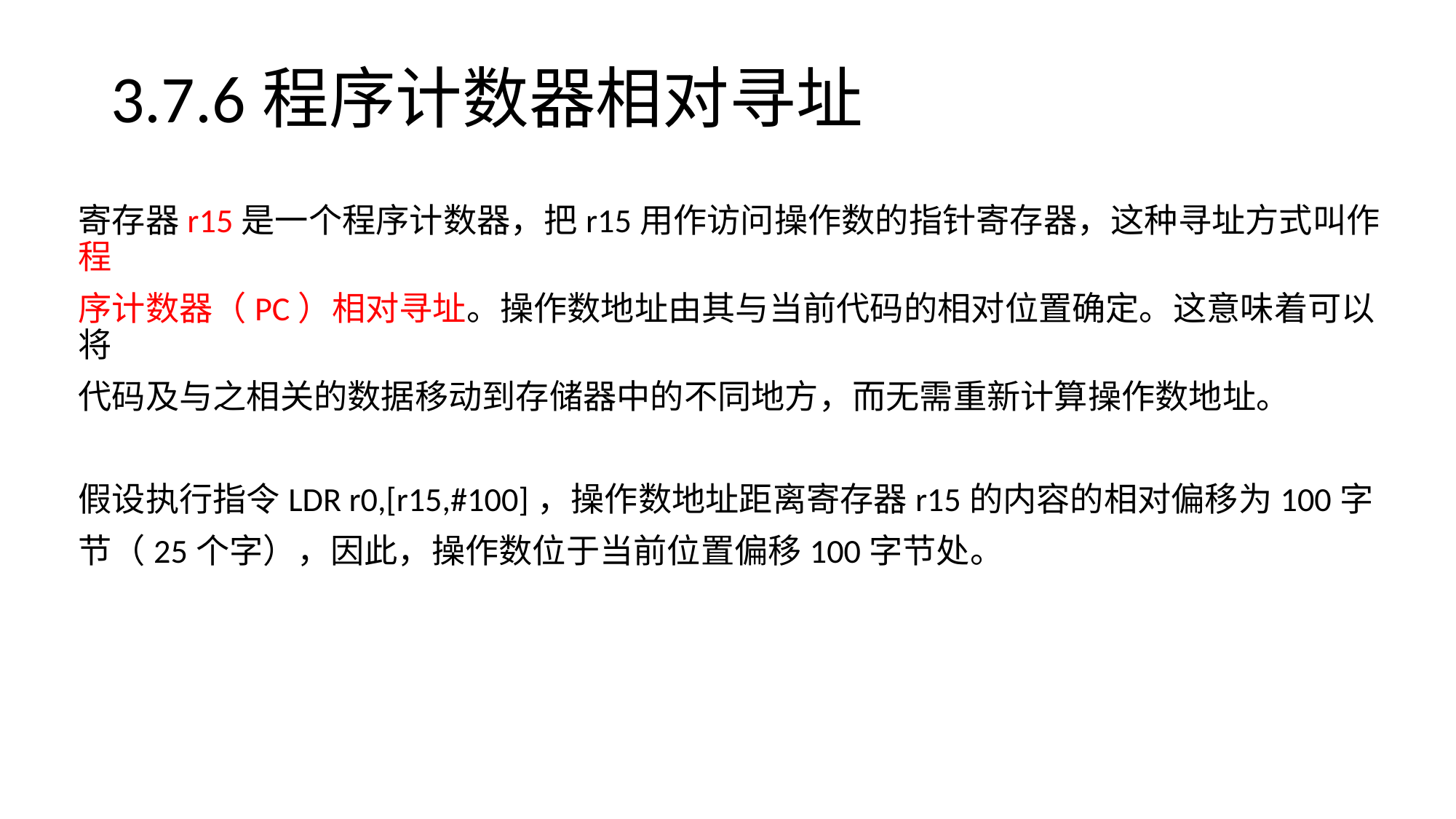

# 3.7.6程序计数器相对寻址

寄存器r15是一个程序计数器，把r15用作访问操作数的指针寄存器，这种寻址方式叫作程
序计数器（PC）相对寻址。操作数地址由其与当前代码的相对位置确定。这意味着可以将
代码及与之相关的数据移动到存储器中的不同地方，而无需重新计算操作数地址。

假设执行指令LDR r0,[r15,#100]，操作数地址距离寄存器r15的内容的相对偏移为100字
节（25个字），因此，操作数位于当前位置偏移100字节处。